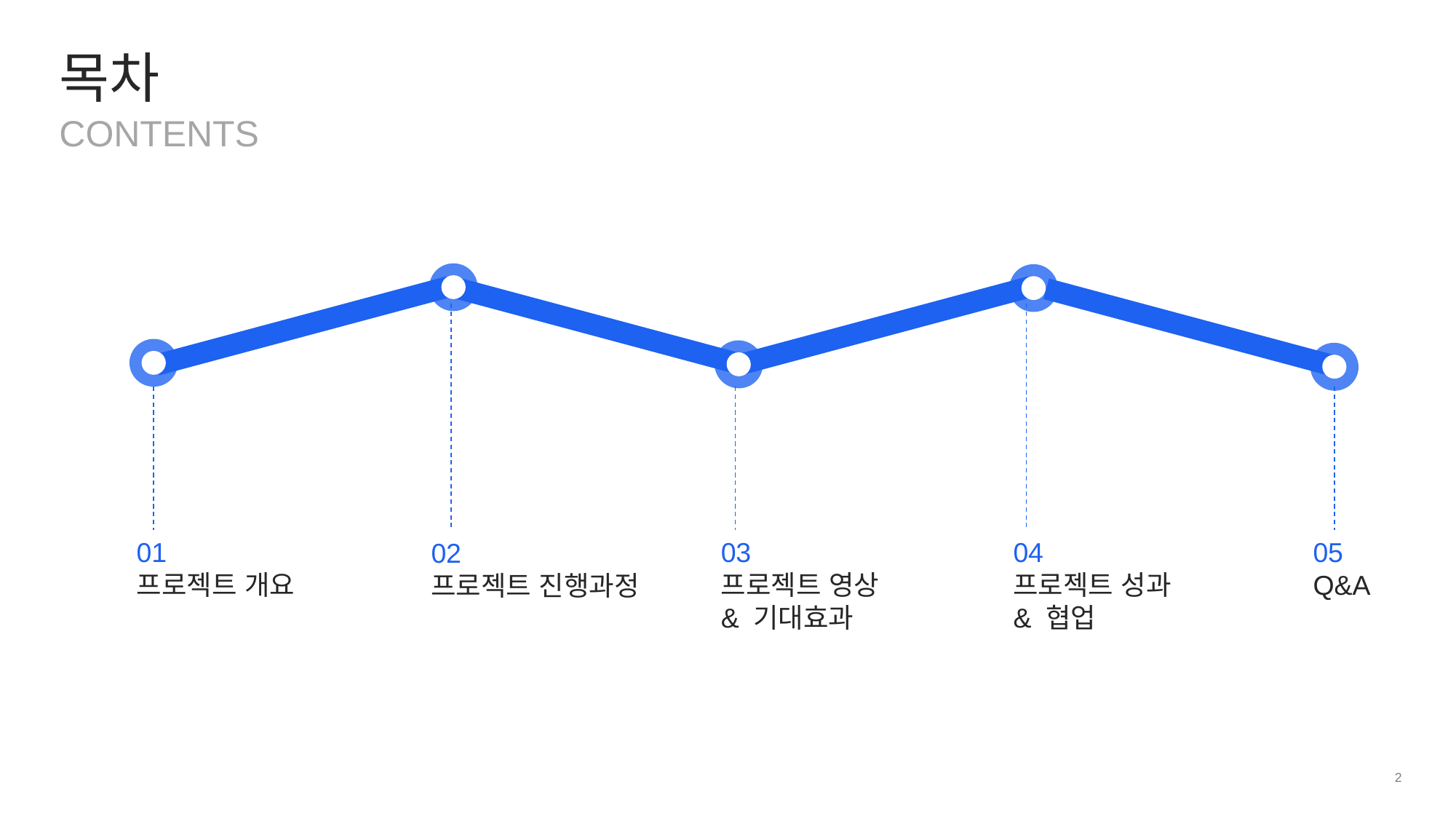

목차
CONTENTS

05
Q&A
03
프로젝트 영상
& 기대효과
01
프로젝트 개요
04
프로젝트 성과
& 협업
02
프로젝트 진행과정